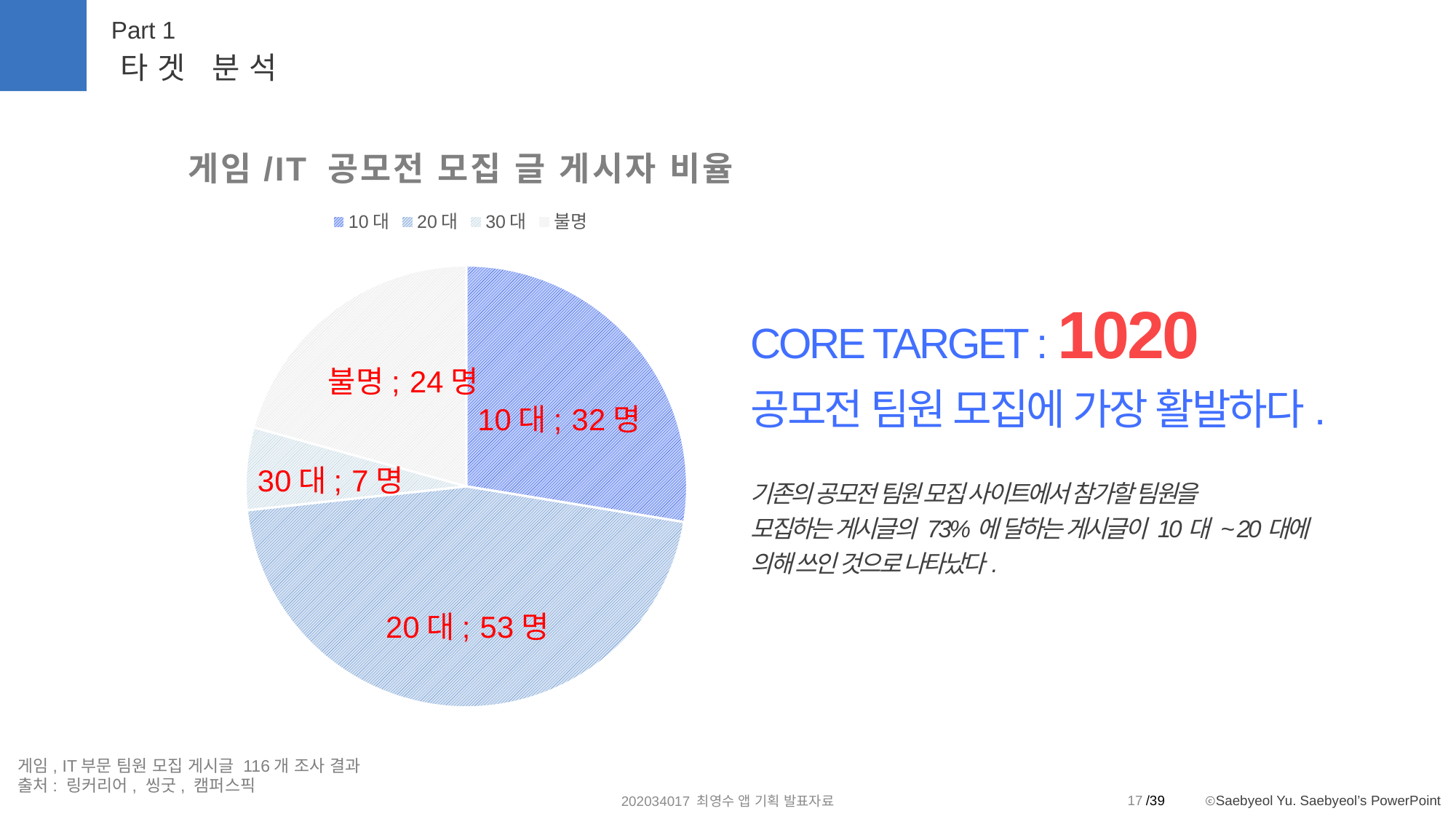

Part 1
타겟 분석

### Chart: 게임/IT 공모전 모집 글 게시자 비율

| Category | 게임/IT 공모전 모집글 게시자 나이 비율 |
|---|---|
| 10대 | 32.0 |
| 20대 | 53.0 |
| 30대 | 7.0 |
| 불명 | 24.0 |
CORE TARGET : 1020
공모전 팀원 모집에 가장 활발하다.

기존의 공모전 팀원 모집 사이트에서 참가할 팀원을
모집하는 게시글의 73%에 달하는 게시글이 10대 ~ 20대에
의해 쓰인 것으로 나타났다.
게임, IT부문 팀원 모집 게시글 116개 조사 결과
출처: 링커리어, 씽굿, 캠퍼스픽
17
202034017 최영수 앱 기획 발표자료